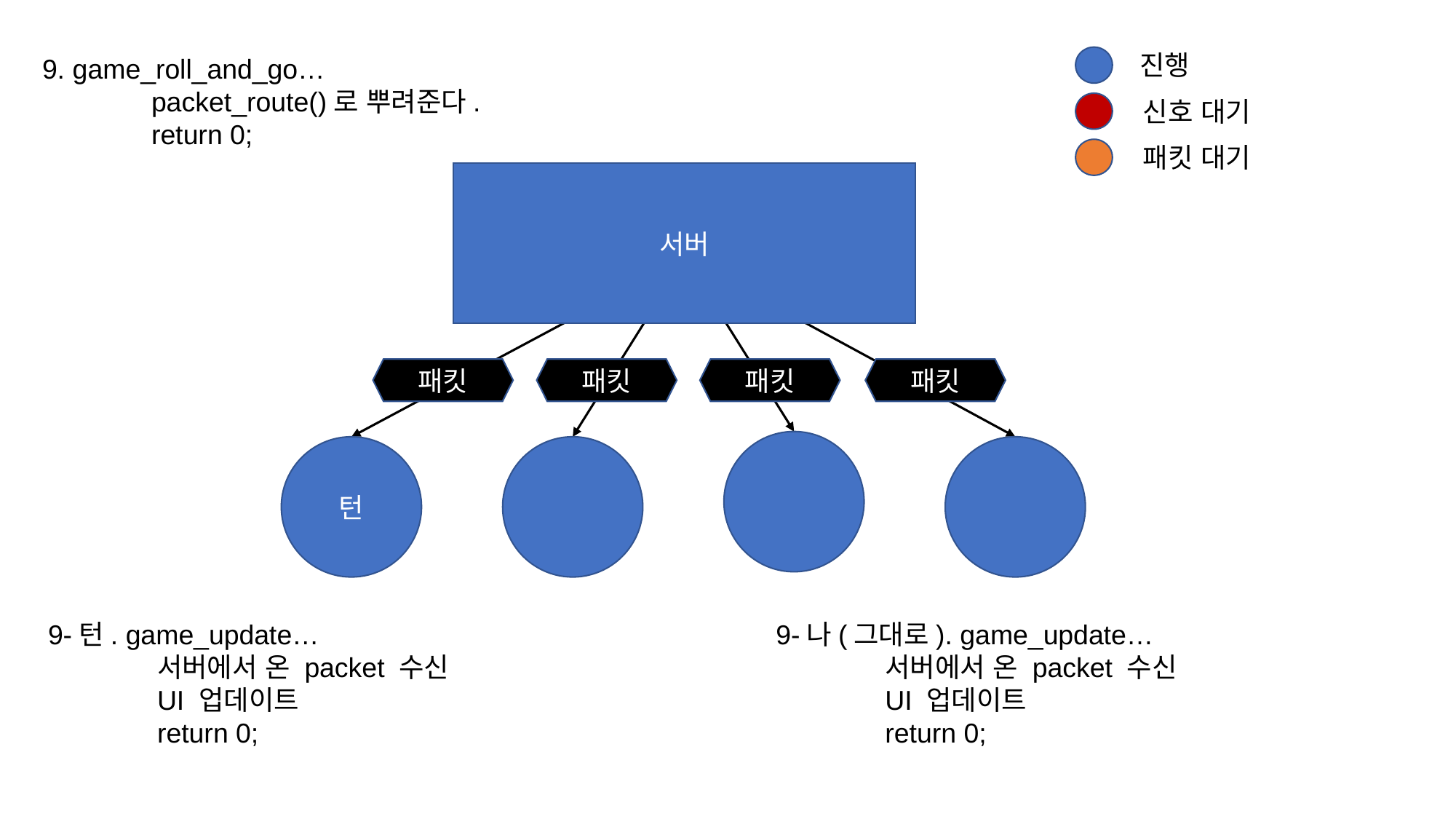

진행
9. game_roll_and_go…
	packet_route()로 뿌려준다.
	return 0;

신호 대기

패킷 대기

서버
패킷
패킷
패킷
패킷

턴

9-턴. game_update…
	서버에서 온 packet 수신
	UI 업데이트
	return 0;
9-나(그대로). game_update…
	서버에서 온 packet 수신
	UI 업데이트
	return 0;